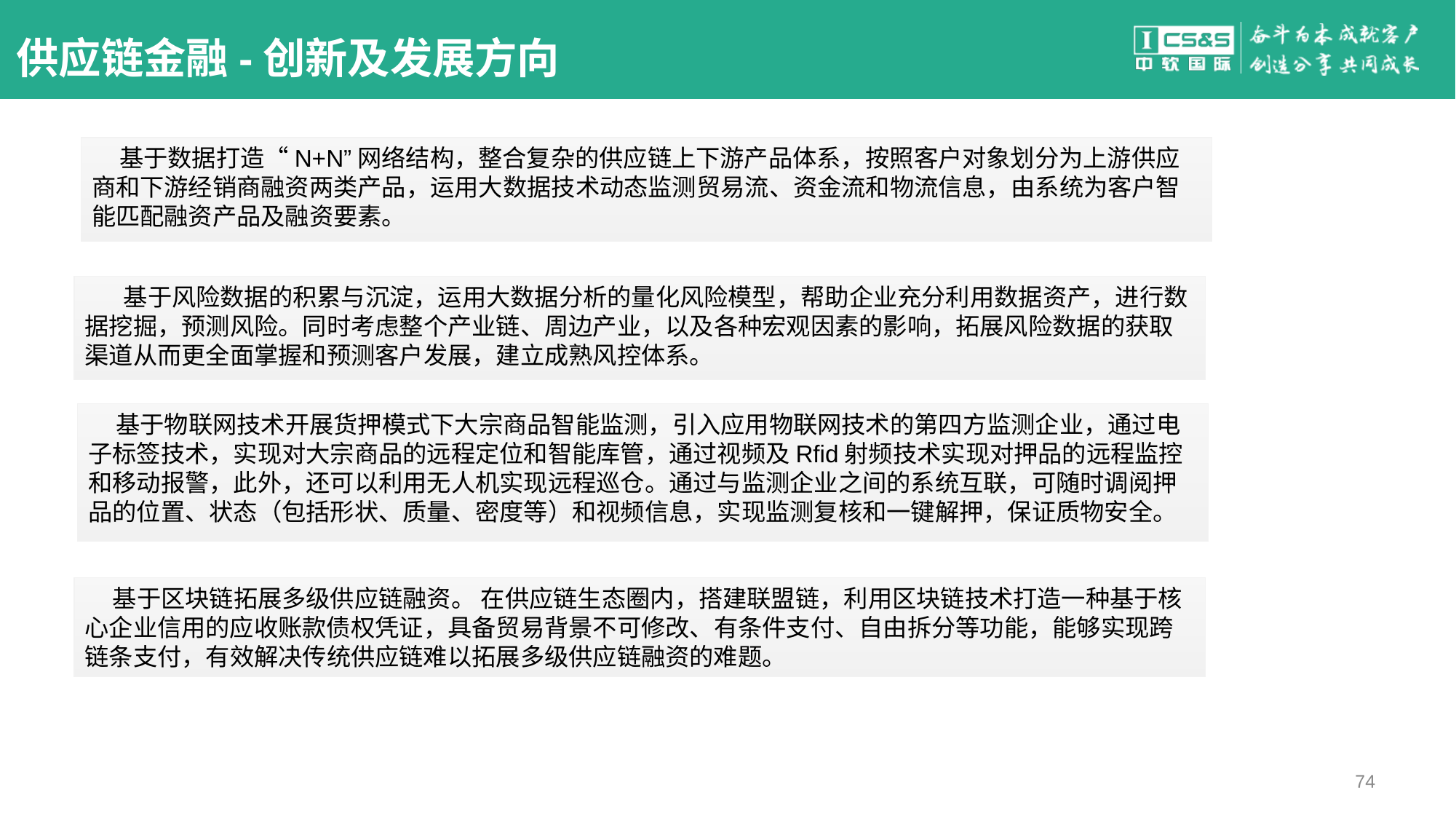

# 供应链金融-创新及发展方向
    基于数据打造“N+N”网络结构，整合复杂的供应链上下游产品体系，按照客户对象划分为上游供应商和下游经销商融资两类产品，运用大数据技术动态监测贸易流、资金流和物流信息，由系统为客户智能匹配融资产品及融资要素。
      基于风险数据的积累与沉淀，运用大数据分析的量化风险模型，帮助企业充分利用数据资产，进行数据挖掘，预测风险。同时考虑整个产业链、周边产业，以及各种宏观因素的影响，拓展风险数据的获取渠道从而更全面掌握和预测客户发展，建立成熟风控体系。
    基于物联网技术开展货押模式下大宗商品智能监测，引入应用物联网技术的第四方监测企业，通过电子标签技术，实现对大宗商品的远程定位和智能库管，通过视频及Rfid射频技术实现对押品的远程监控和移动报警，此外，还可以利用无人机实现远程巡仓。通过与监测企业之间的系统互联，可随时调阅押品的位置、状态（包括形状、质量、密度等）和视频信息，实现监测复核和一键解押，保证质物安全。
    基于区块链拓展多级供应链融资。 在供应链生态圈内，搭建联盟链，利用区块链技术打造一种基于核心企业信用的应收账款债权凭证，具备贸易背景不可修改、有条件支付、自由拆分等功能，能够实现跨链条支付，有效解决传统供应链难以拓展多级供应链融资的难题。
74